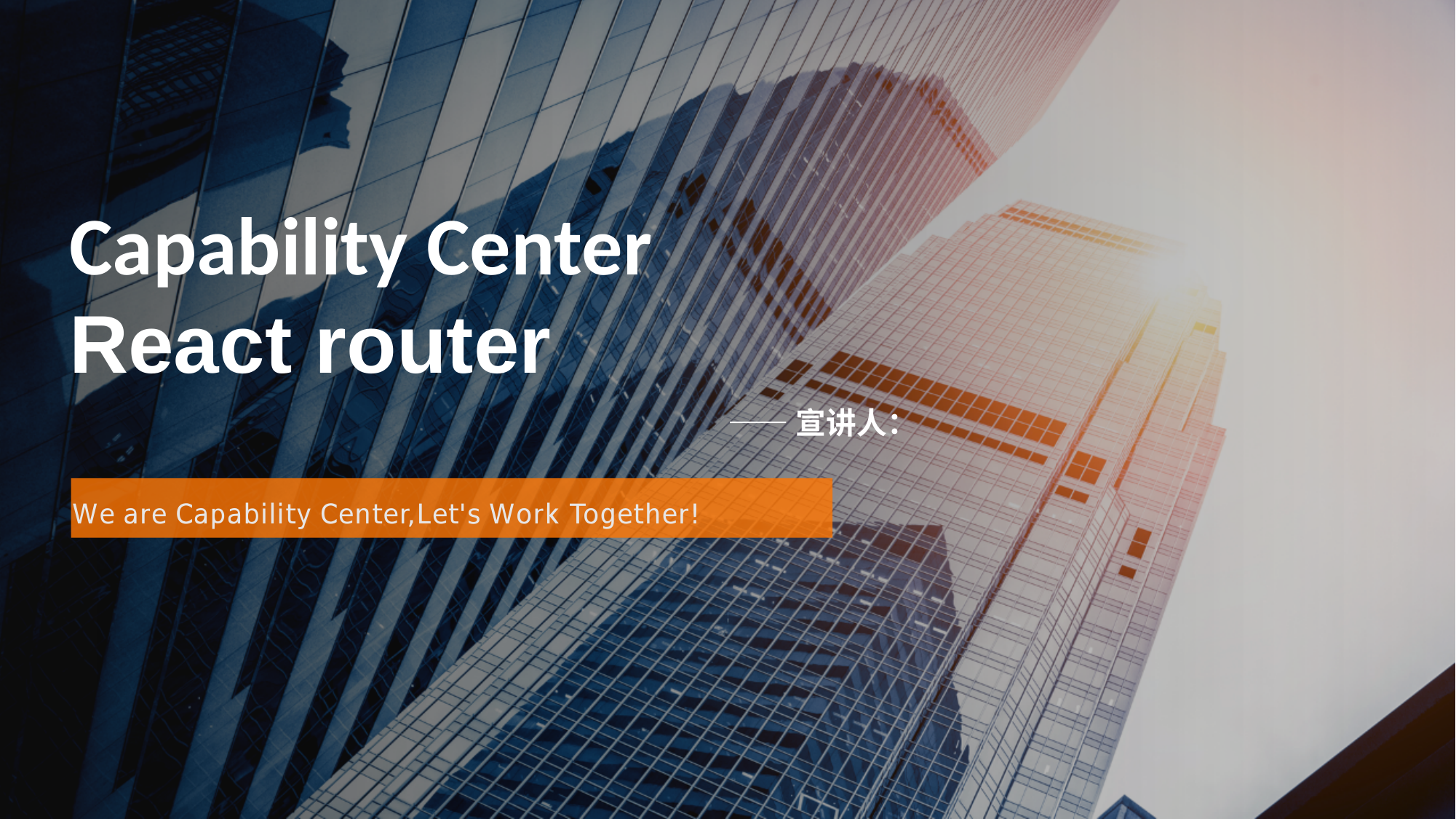

Capability Center
React router
——宣讲人：

We are Capability Center,Let's Work Together!